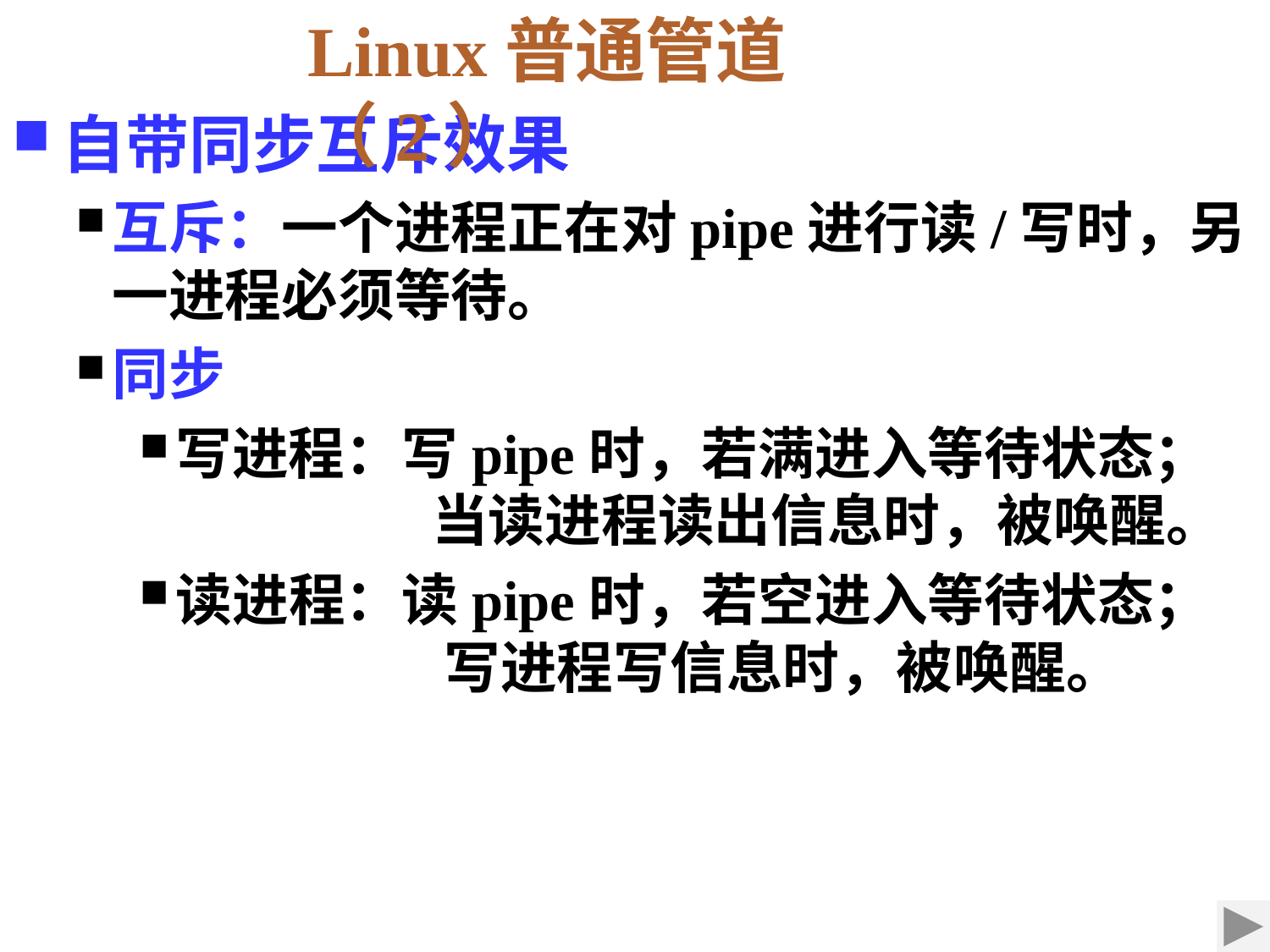

Linux普通管道（2）
自带同步互斥效果
互斥：一个进程正在对pipe进行读/写时，另一进程必须等待。
同步
写进程：写pipe时，若满进入等待状态； 	          当读进程读出信息时，被唤醒。
读进程：读pipe时，若空进入等待状态；	           写进程写信息时，被唤醒。